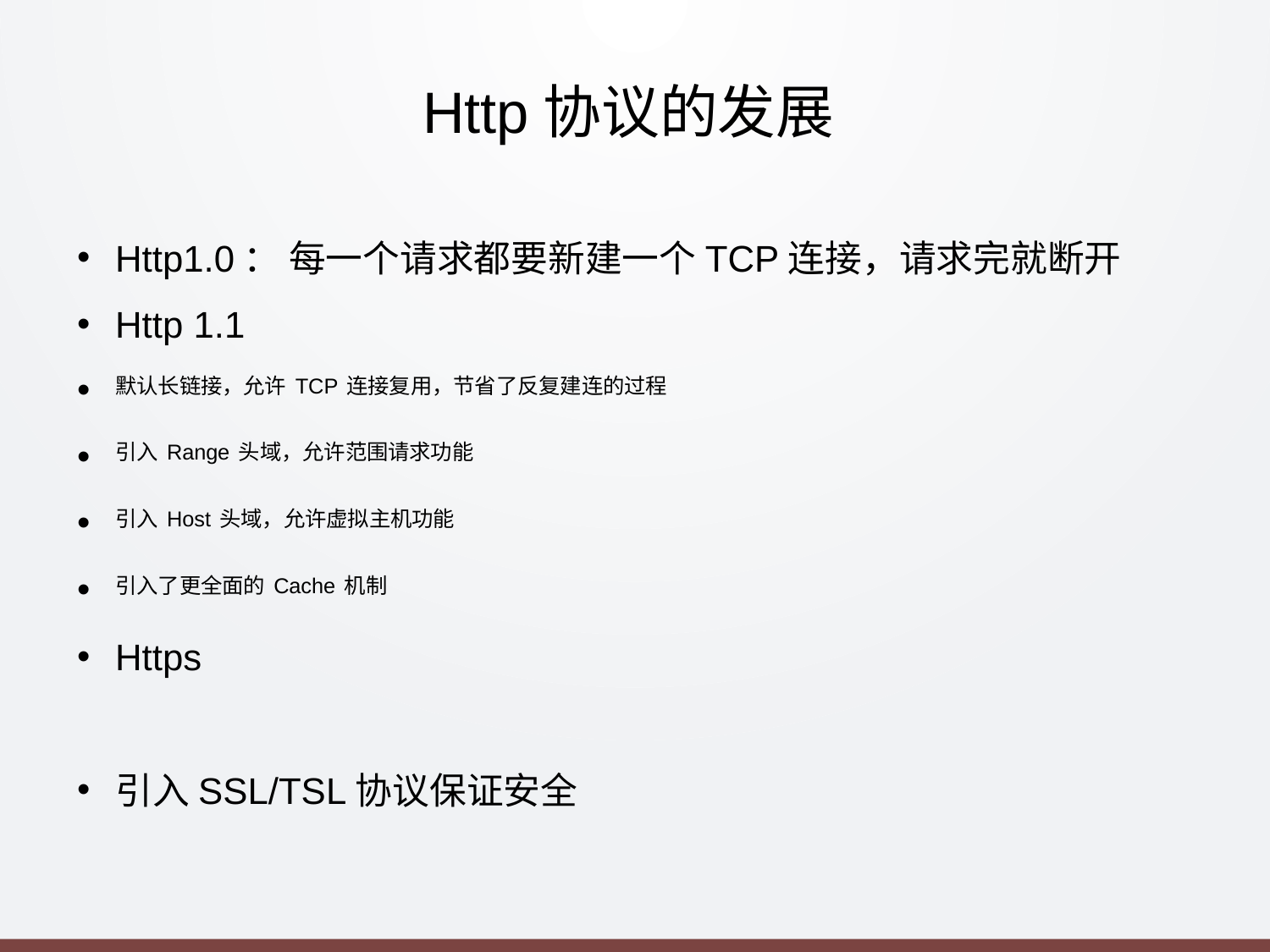

# Http协议的发展
Http1.0： 每⼀个请求都要新建⼀个TCP连接，请求完就断开
Http 1.1
默认⻓链接，允许TCP连接复⽤，节省了反复建连的过程
引⼊Range头域，允许范围请求功能
引⼊Host头域，允许虚拟主机功能
引⼊了更全⾯的Cache机制
Https

引⼊SSL/TSL协议保证安全